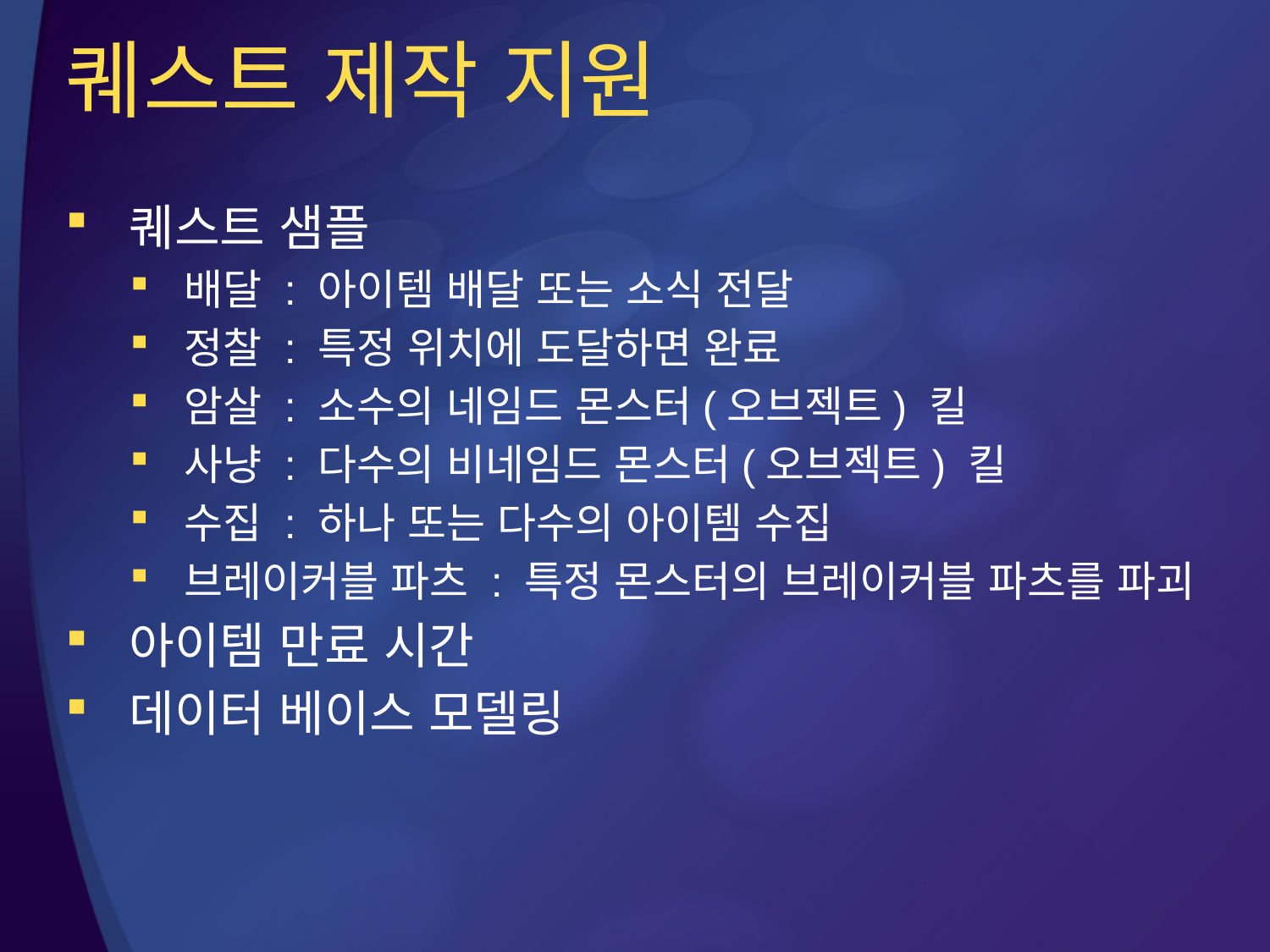

# 퀘스트 제작 지원
퀘스트 샘플
배달 : 아이템 배달 또는 소식 전달
정찰 : 특정 위치에 도달하면 완료
암살 : 소수의 네임드 몬스터(오브젝트) 킬
사냥 : 다수의 비네임드 몬스터(오브젝트) 킬
수집 : 하나 또는 다수의 아이템 수집
브레이커블 파츠 : 특정 몬스터의 브레이커블 파츠를 파괴
아이템 만료 시간
데이터 베이스 모델링